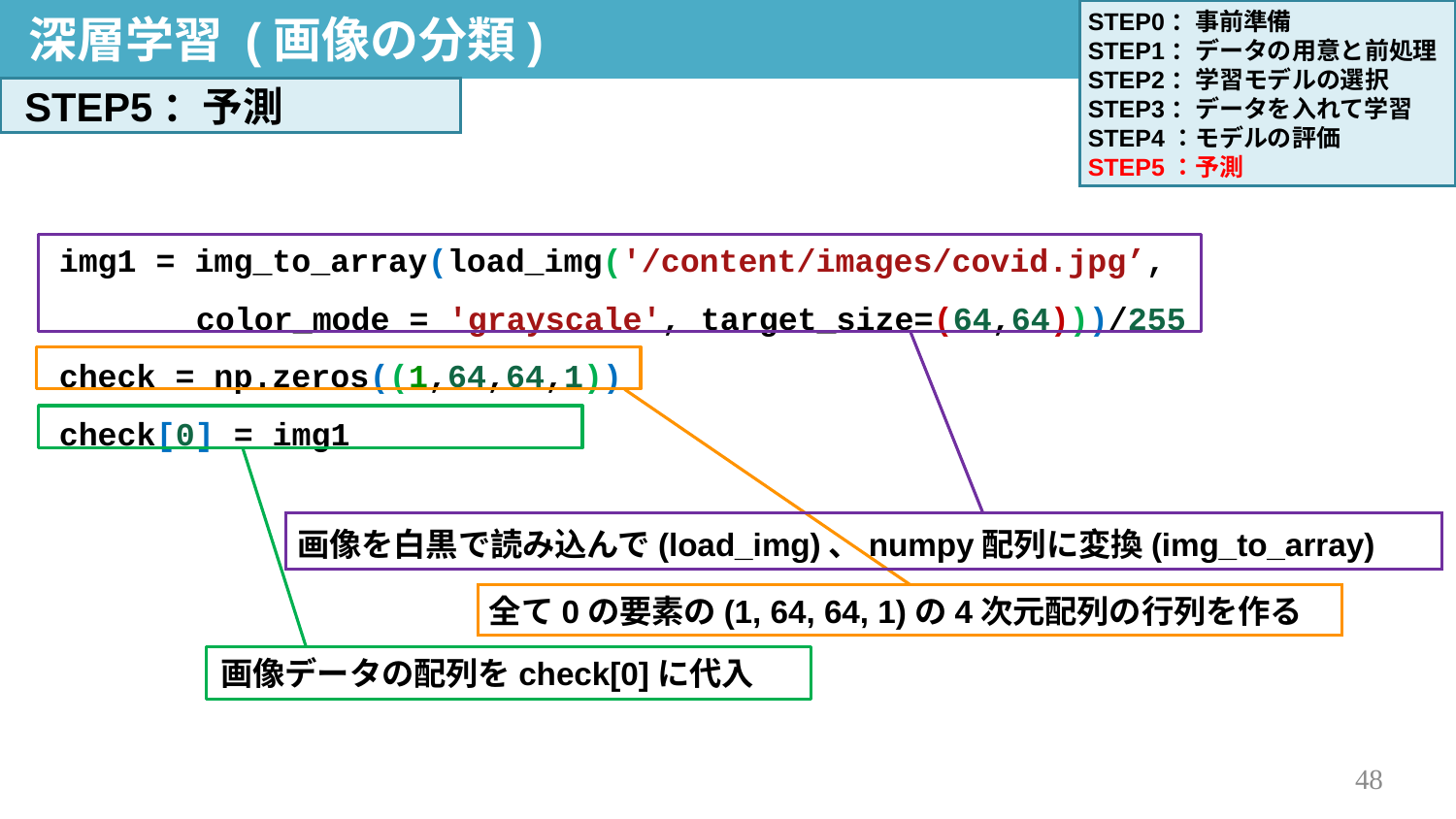

深層学習 (画像の分類)
STEP0：事前準備
STEP1：データの用意と前処理
STEP2：学習モデルの選択
STEP3：データを入れて学習
STEP4：モデルの評価
STEP5：予測
決定木分析
STEP5：予測
img1 = img_to_array(load_img('/content/images/covid.jpg’,
　　　　color_mode = 'grayscale', target_size=(64,64)))/255
check = np.zeros((1,64,64,1))
check[0] = img1

画像を白黒で読み込んで(load_img)、numpy配列に変換(img_to_array)
全て0の要素の(1, 64, 64, 1)の4次元配列の行列を作る
画像データの配列をcheck[0]に代入
48